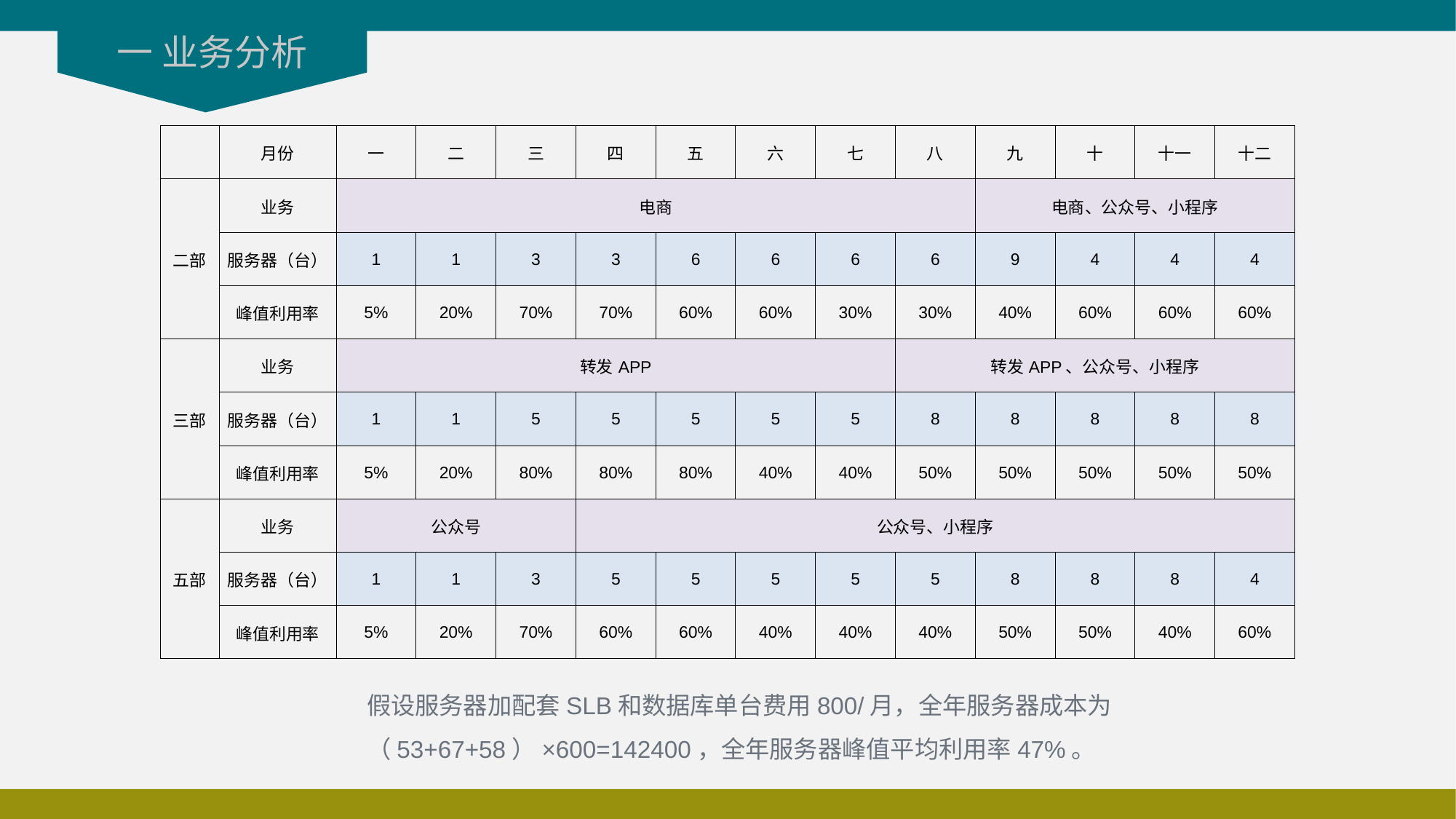

一 业务分析

|  | 月份 | 一 | 二 | 三 | 四 | 五 | 六 | 七 | 八 | 九 | 十 | 十一 | 十二 |
| --- | --- | --- | --- | --- | --- | --- | --- | --- | --- | --- | --- | --- | --- |
| 二部 | 业务 | 电商 |  |  |  |  |  |  |  | 电商、公众号、小程序 |  |  |  |
|  | 服务器（台） | 1 | 1 | 3 | 3 | 6 | 6 | 6 | 6 | 9 | 4 | 4 | 4 |
|  | 峰值利用率 | 5% | 20% | 70% | 70% | 60% | 60% | 30% | 30% | 40% | 60% | 60% | 60% |
| 三部 | 业务 | 转发APP |  |  |  |  |  |  | 转发APP、公众号、小程序 |  |  |  |  |
|  | 服务器（台） | 1 | 1 | 5 | 5 | 5 | 5 | 5 | 8 | 8 | 8 | 8 | 8 |
|  | 峰值利用率 | 5% | 20% | 80% | 80% | 80% | 40% | 40% | 50% | 50% | 50% | 50% | 50% |
| 五部 | 业务 | 公众号 |  |  | 公众号、小程序 |  |  |  |  |  |  |  |  |
|  | 服务器（台） | 1 | 1 | 3 | 5 | 5 | 5 | 5 | 5 | 8 | 8 | 8 | 4 |
|  | 峰值利用率 | 5% | 20% | 70% | 60% | 60% | 40% | 40% | 40% | 50% | 50% | 40% | 60% |
假设服务器加配套SLB和数据库单台费用800/月，全年服务器成本为（53+67+58）×600=142400，全年服务器峰值平均利用率47%。